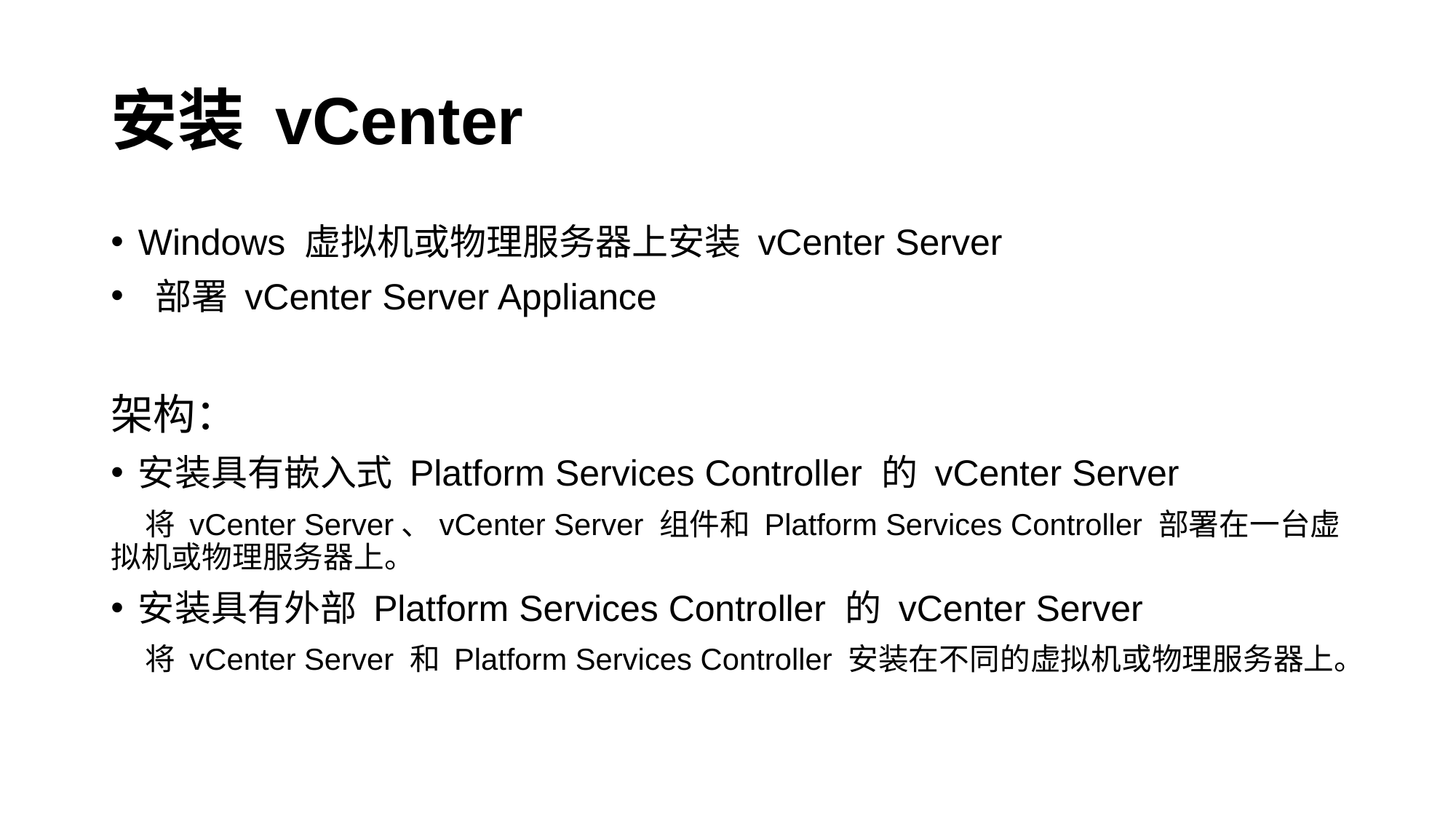

# 安装 vCenter
Windows 虚拟机或物理服务器上安装 vCenter Server
 部署 vCenter Server Appliance

架构：
安装具有嵌入式 Platform Services Controller 的 vCenter Server
    将 vCenter Server、vCenter Server 组件和 Platform Services Controller 部署在一台虚拟机或物理服务器上。
安装具有外部 Platform Services Controller 的 vCenter Server
    将 vCenter Server 和 Platform Services Controller 安装在不同的虚拟机或物理服务器上。